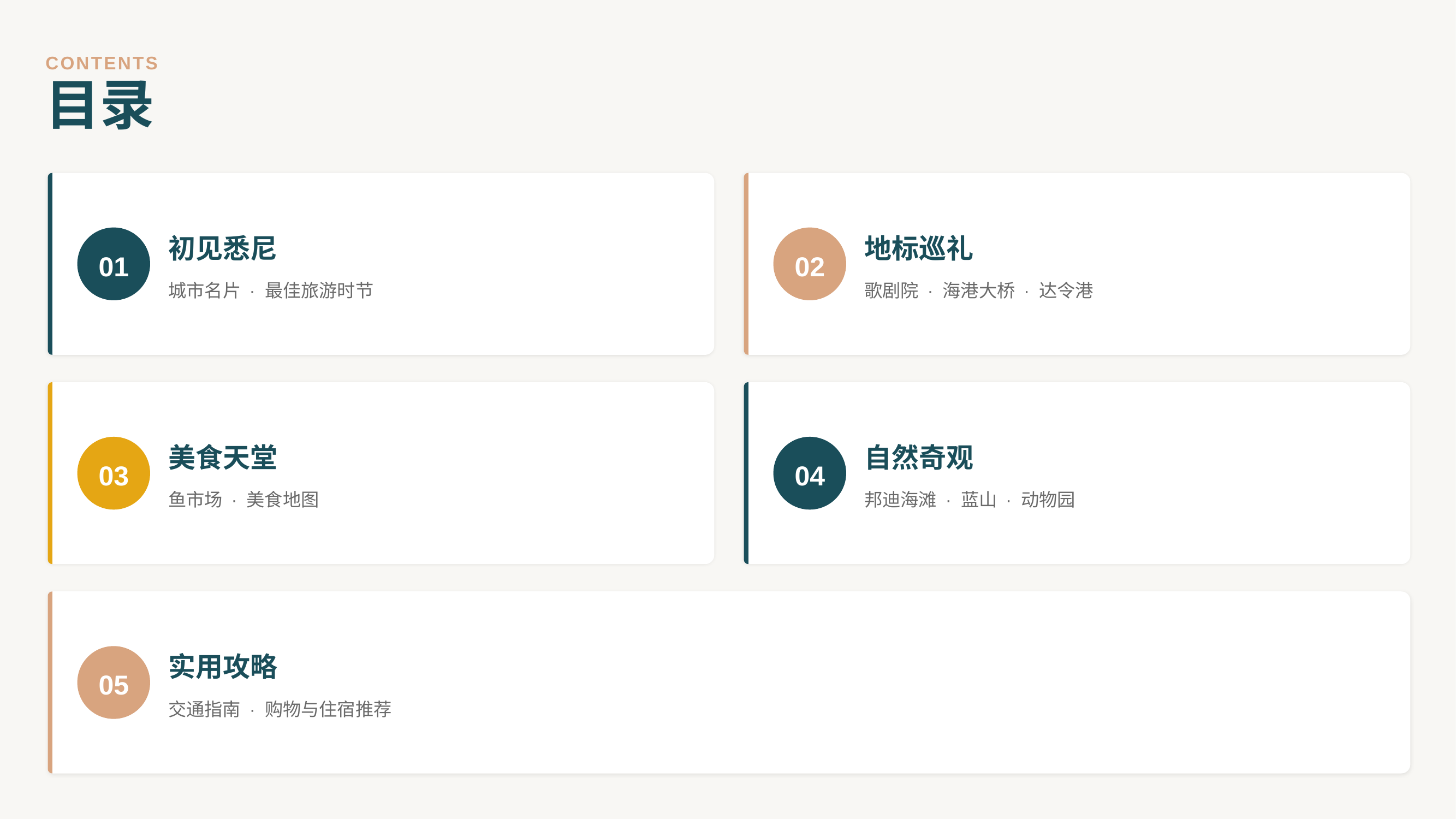

CONTENTS
目录

01

初见悉尼
02

地标巡礼
城市名片 · 最佳旅游时节
歌剧院 · 海港大桥 · 达令港

03

美食天堂
04

自然奇观
鱼市场 · 美食地图
邦迪海滩 · 蓝山 · 动物园

05

实用攻略
交通指南 · 购物与住宿推荐